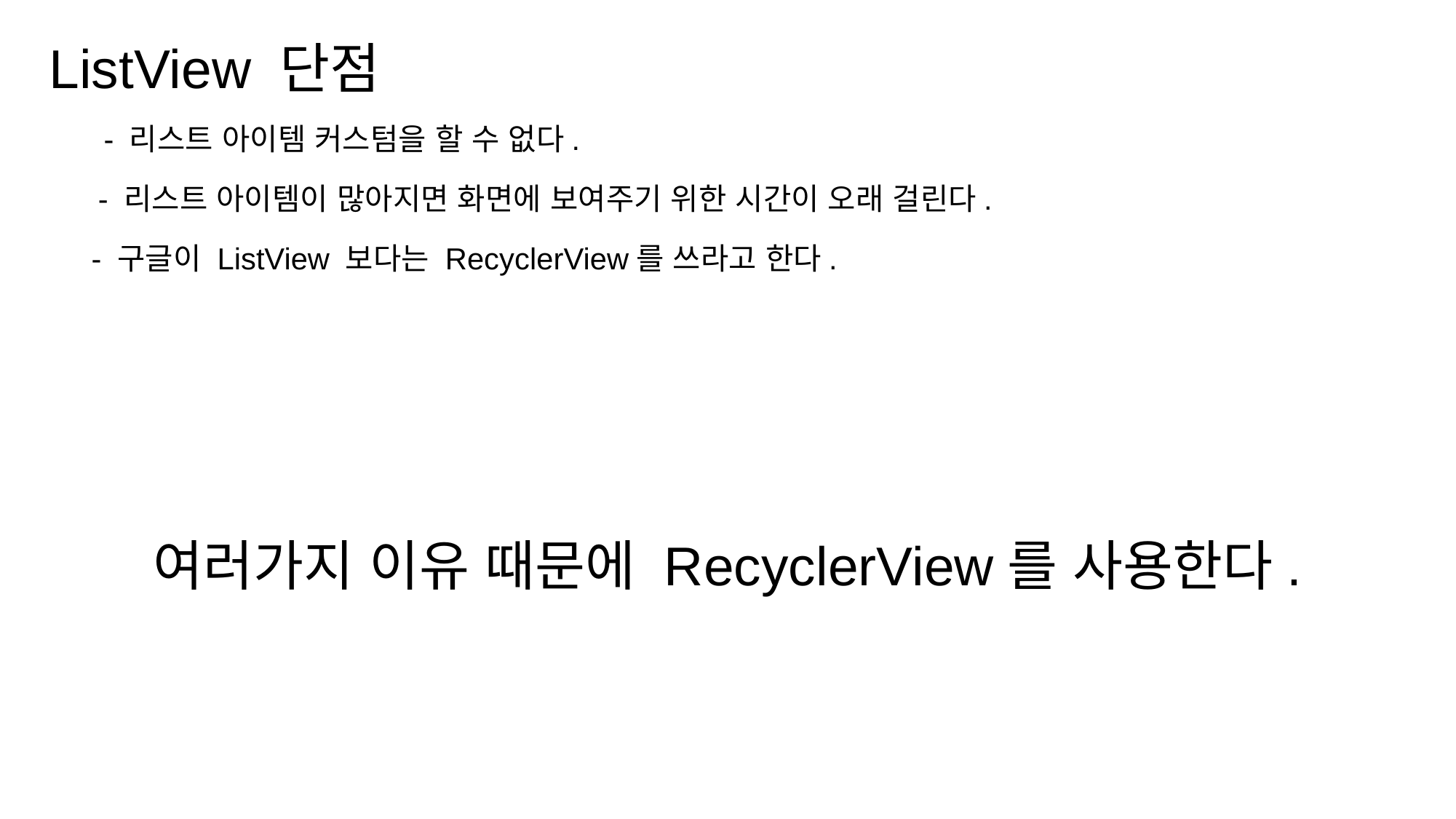

ListView 단점
나눔스퀘어OTF ExtraBold
- 리스트 아이템 커스텀을 할 수 없다.
나눔스퀘어OTF Bold
- 리스트 아이템이 많아지면 화면에 보여주기 위한 시간이 오래 걸린다.
나눔스퀘어OTF
- 구글이 ListView 보다는 RecyclerView를 쓰라고 한다.
나눔스퀘어_ac ExtraBold
나눔스퀘어_ac Bold
나눔스퀘어_ac
나눔스퀘어 ExtraBold
여러가지 이유 때문에 RecyclerView를 사용한다.
나눔스퀘어 Bold
나눔스퀘어
실행 화면
XML
나눔스퀘어 Light
Kotlin